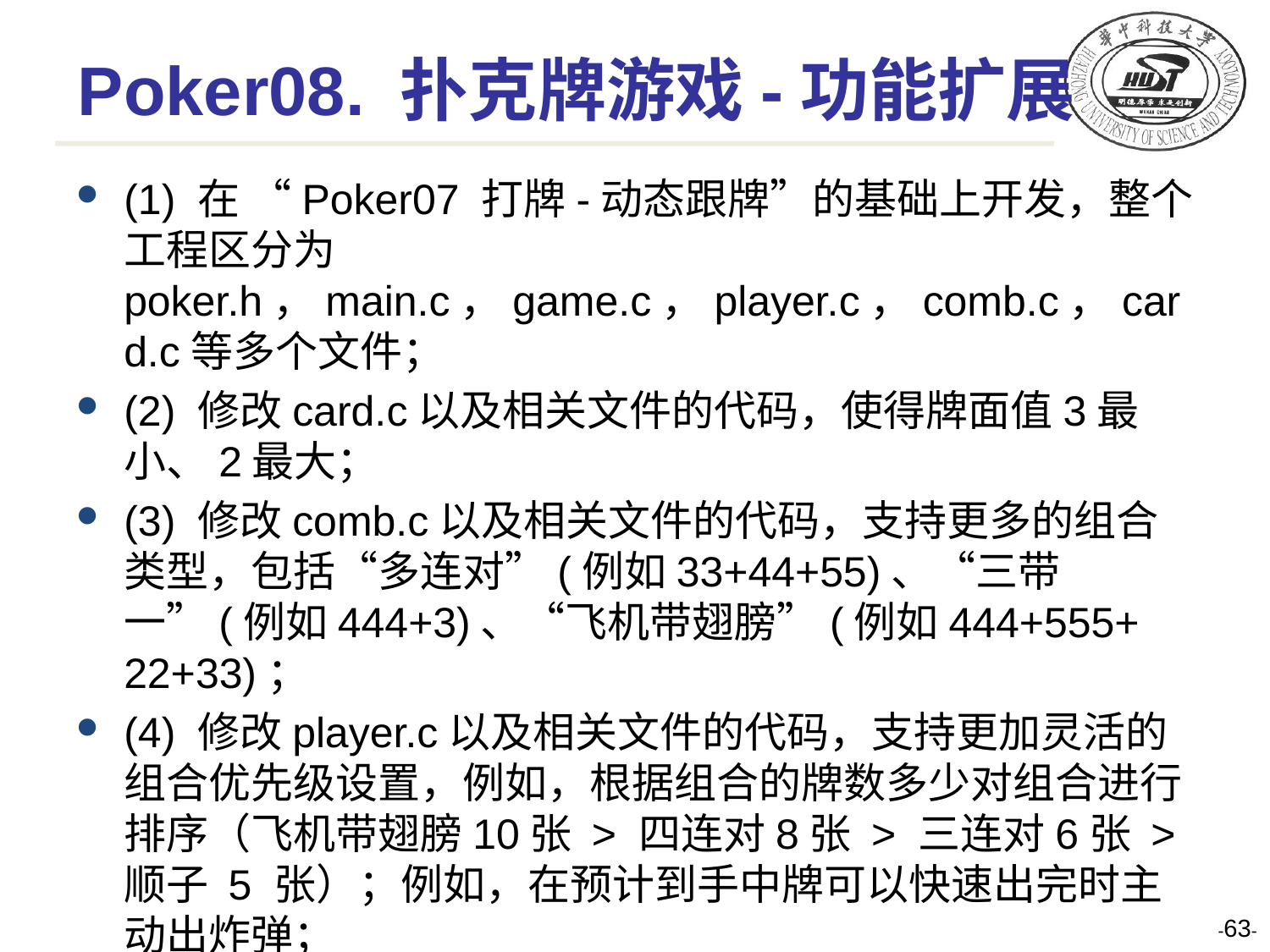

# Poker08. 扑克牌游戏-功能扩展
(1) 在 “Poker07 打牌-动态跟牌”的基础上开发，整个工程区分为poker.h，main.c，game.c，player.c，comb.c，card.c等多个文件；
(2) 修改card.c以及相关文件的代码，使得牌面值3最小、2最大；
(3) 修改comb.c以及相关文件的代码，支持更多的组合类型，包括“多连对”(例如33+44+55)、“三带一”(例如444+3)、“飞机带翅膀”(例如444+555+ 22+33)；
(4) 修改player.c以及相关文件的代码，支持更加灵活的组合优先级设置，例如，根据组合的牌数多少对组合进行排序（飞机带翅膀10张 > 四连对8张 > 三连对6张 > 顺子 5 张）；例如，在预计到手中牌可以快速出完时主动出炸弹；
(5) 修改game.c以及相关文件的代码，支持牌局的多轮控
-63-